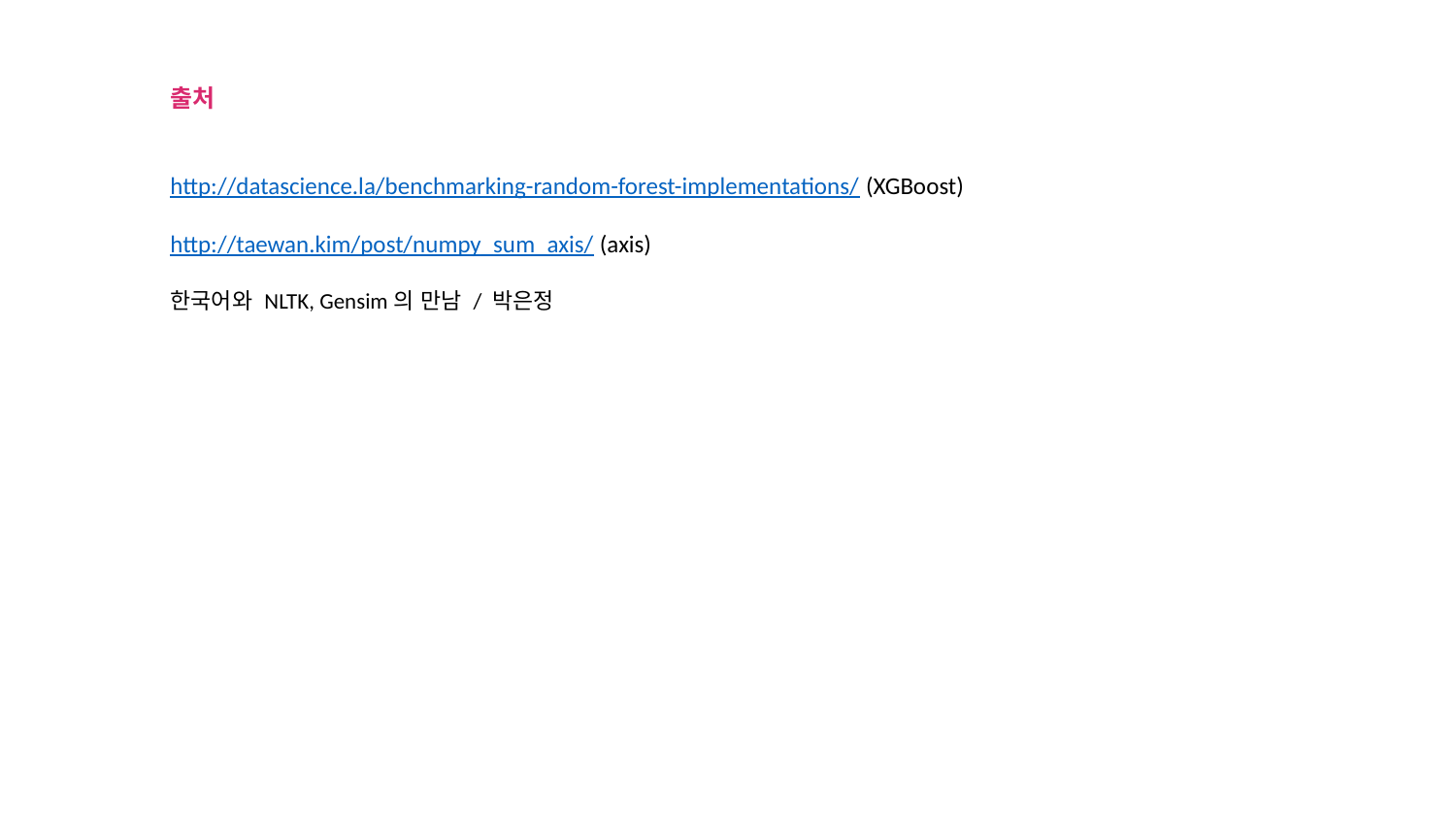

출처

http://datascience.la/benchmarking-random-forest-implementations/ (XGBoost)

http://taewan.kim/post/numpy_sum_axis/ (axis)

한국어와 NLTK, Gensim의 만남 / 박은정